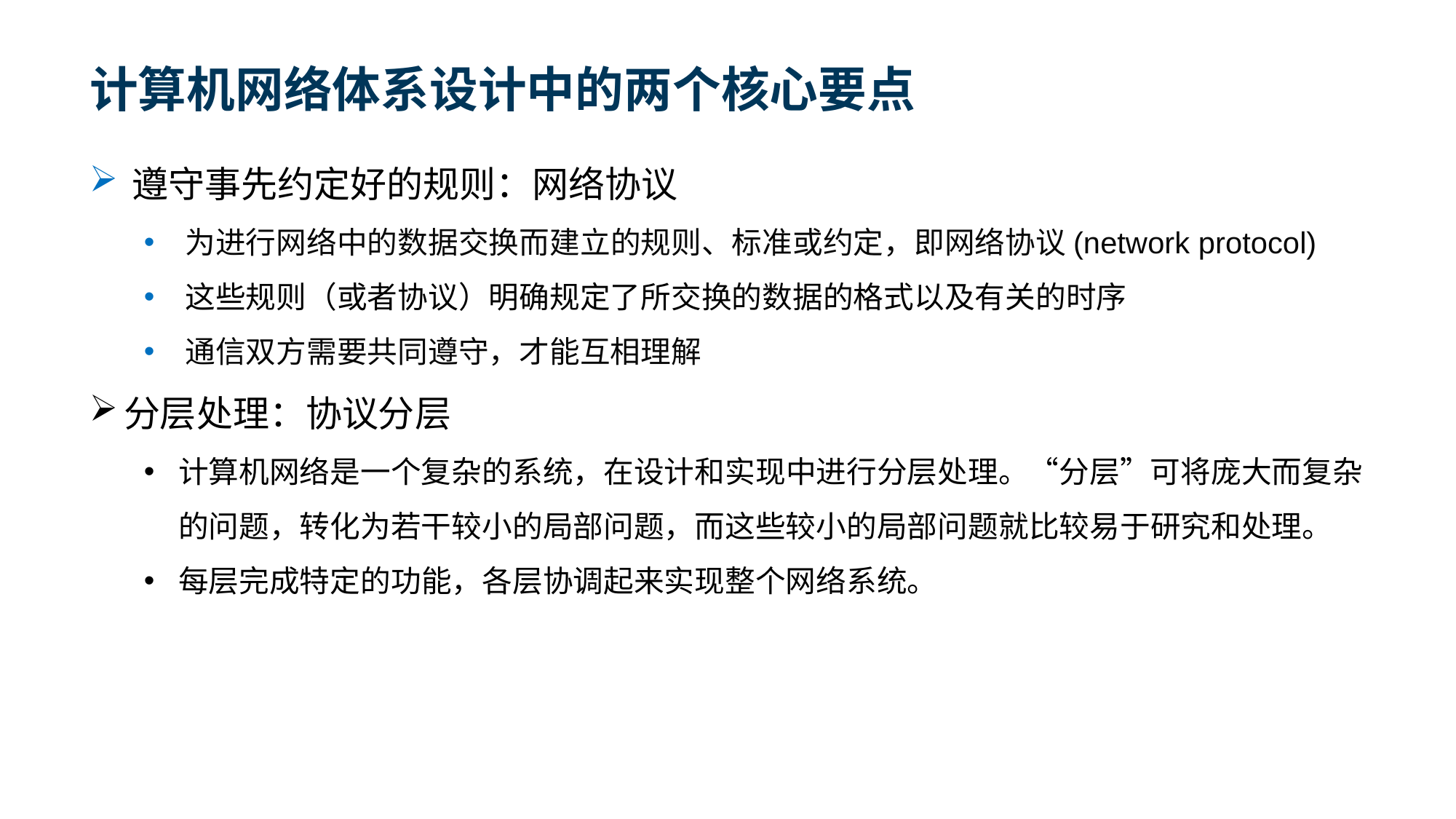

# 计算机网络体系设计中的两个核心要点
遵守事先约定好的规则：网络协议
为进行网络中的数据交换而建立的规则、标准或约定，即网络协议(network protocol)
这些规则（或者协议）明确规定了所交换的数据的格式以及有关的时序
通信双方需要共同遵守，才能互相理解
分层处理：协议分层
计算机网络是一个复杂的系统，在设计和实现中进行分层处理。“分层”可将庞大而复杂的问题，转化为若干较小的局部问题，而这些较小的局部问题就比较易于研究和处理。
每层完成特定的功能，各层协调起来实现整个网络系统。